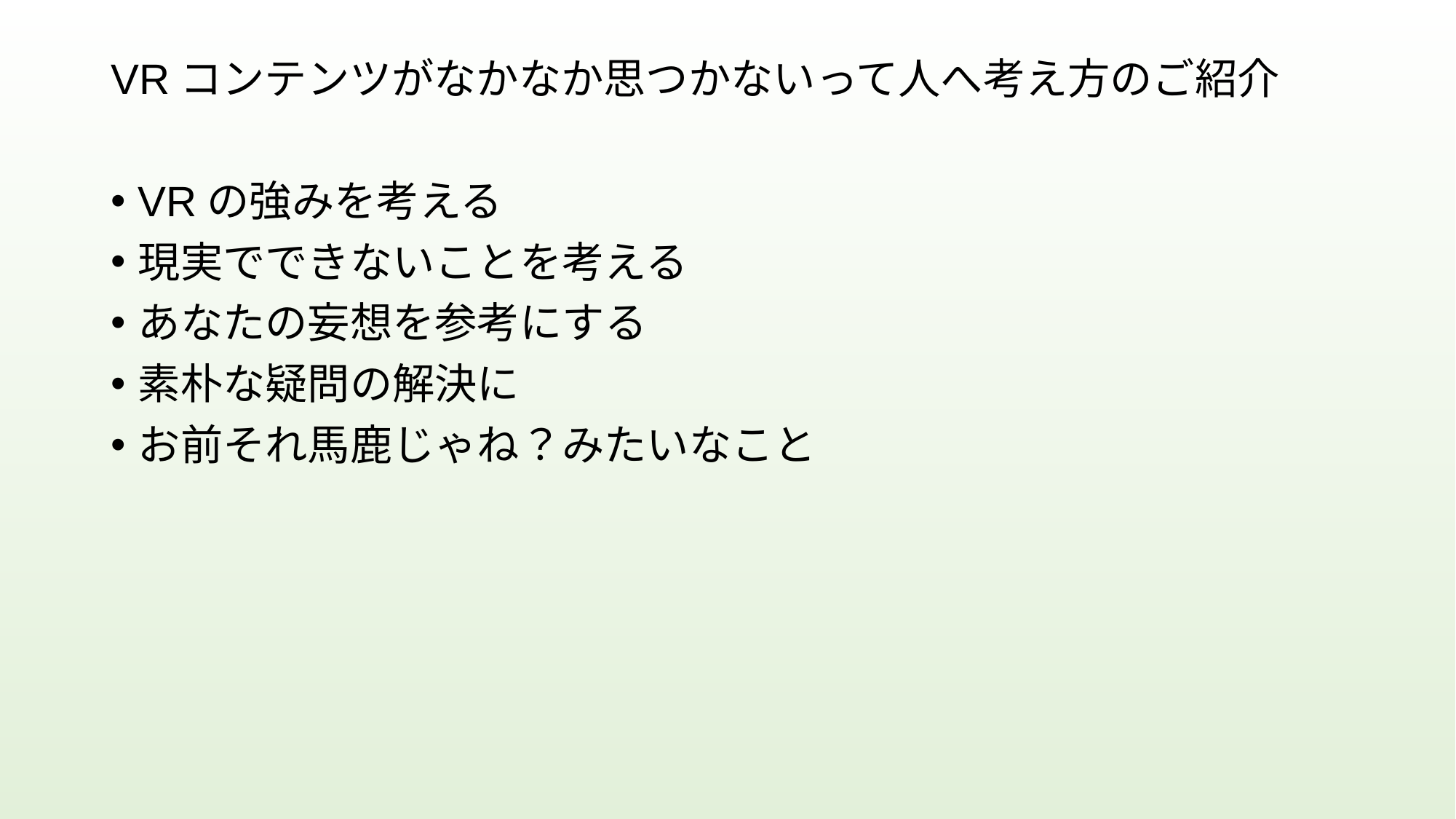

VRコンテンツがなかなか思つかないって人へ考え方のご紹介

VRの強みを考える
現実でできないことを考える
あなたの妄想を参考にする
素朴な疑問の解決に
お前それ馬鹿じゃね？みたいなこと